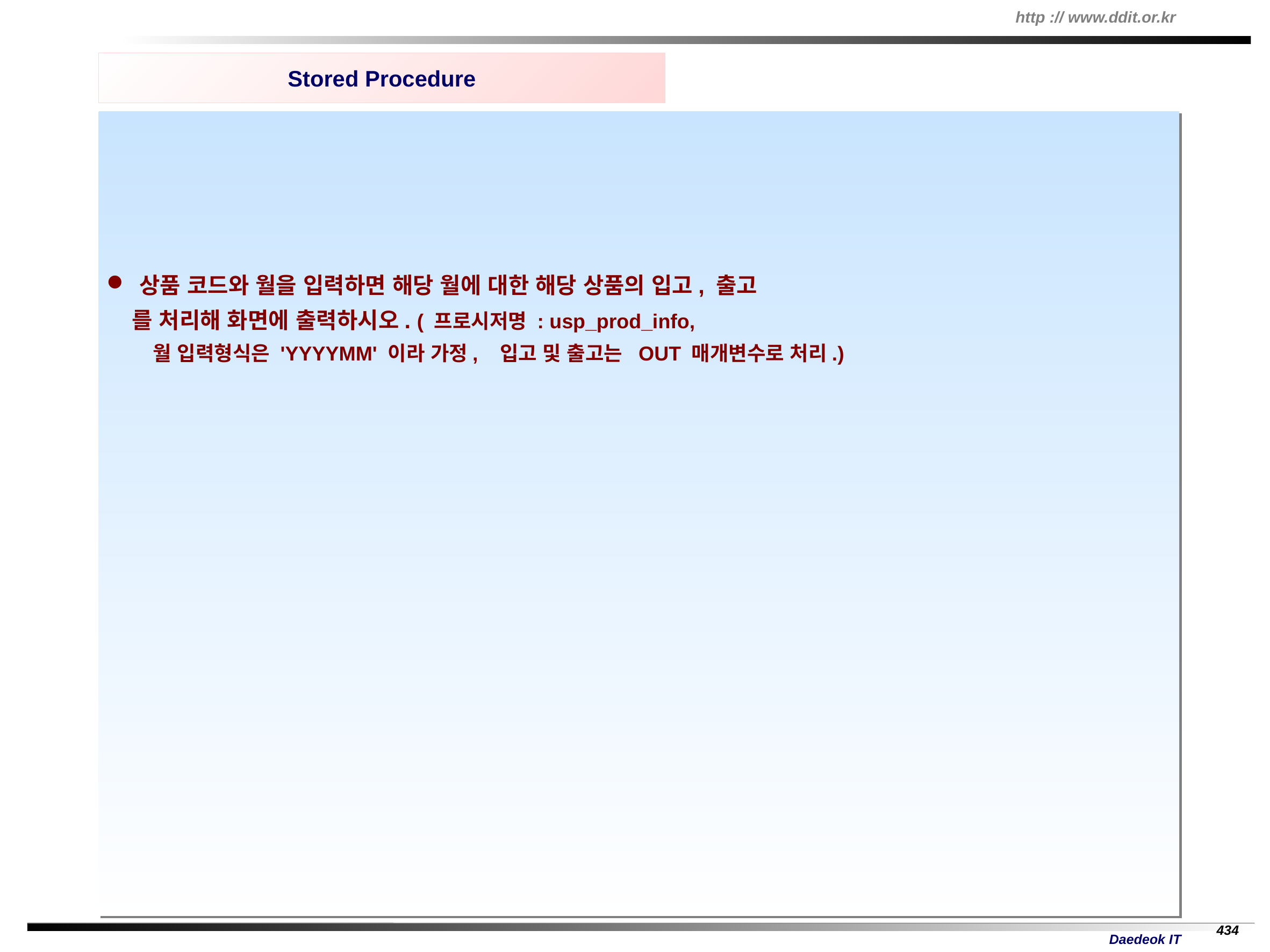

Stored Procedure
 상품 코드와 월을 입력하면 해당 월에 대한 해당 상품의 입고, 출고
 를 처리해 화면에 출력하시오. ( 프로시저명 : usp_prod_info,
    월 입력형식은 'YYYYMM' 이라 가정,   입고 및 출고는  OUT 매개변수로 처리.)